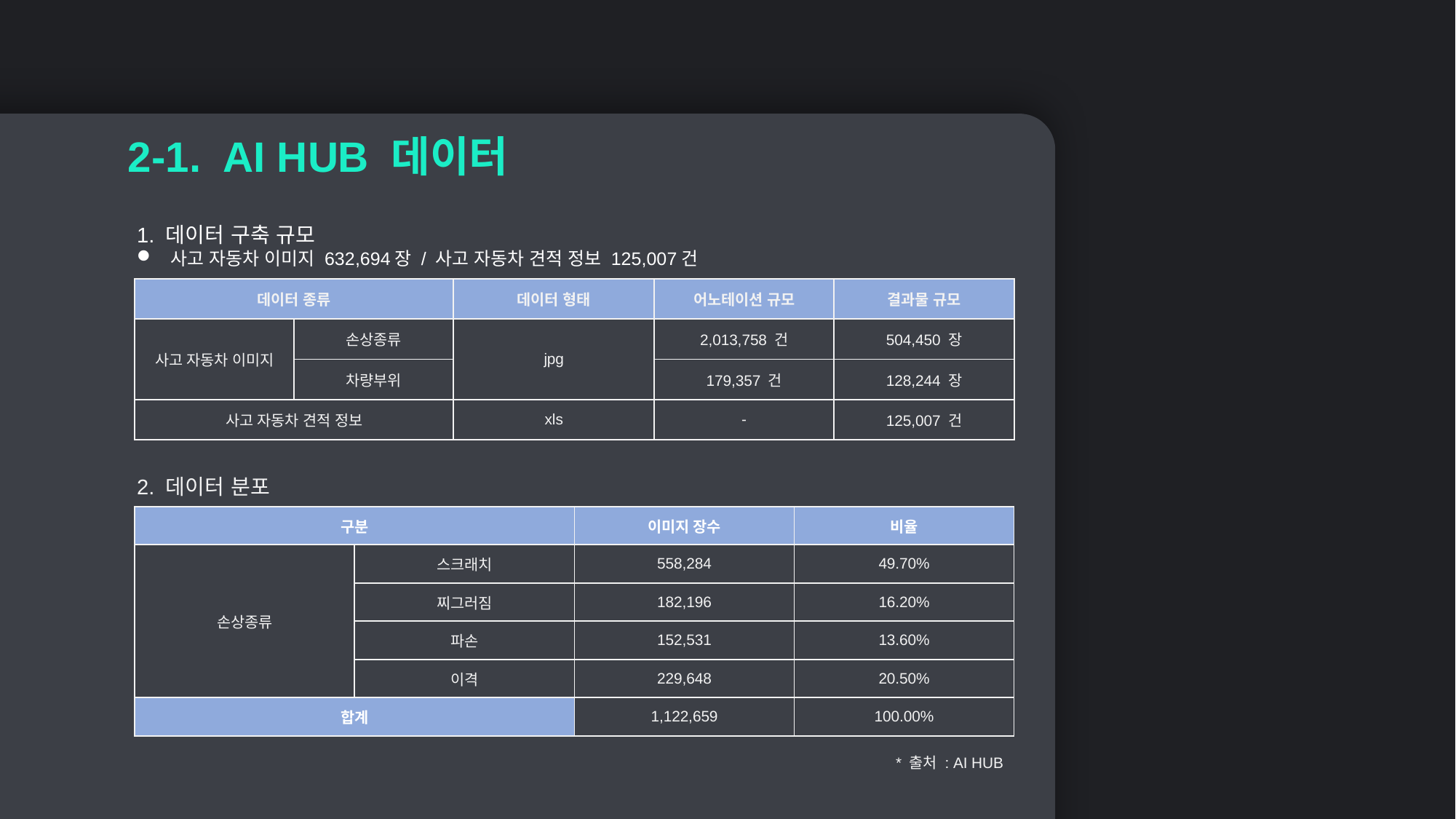

2-1.  AI HUB 데이터
1. 데이터 구축 규모
사고 자동차 이미지 632,694장 / 사고 자동차 견적 정보 125,007건
| 데이터 종류 |  | 데이터 형태 | 어노테이션 규모 | 결과물 규모 |
| --- | --- | --- | --- | --- |
| 사고 자동차 이미지 | 손상종류 | jpg | 2,013,758 건 | 504,450 장 |
|  | 차량부위 |  | 179,357 건 | 128,244 장 |
| 사고 자동차 견적 정보 |  | xls | - | 125,007 건 |
2. 데이터 분포
| 구분 |  | 이미지 장수 | 비율 |
| --- | --- | --- | --- |
| 손상종류 | 스크래치 | 558,284 | 49.70% |
|  | 찌그러짐 | 182,196 | 16.20% |
|  | 파손 | 152,531 | 13.60% |
|  | 이격 | 229,648 | 20.50% |
| 합계 |  | 1,122,659 | 100.00% |
* 출처 : AI HUB